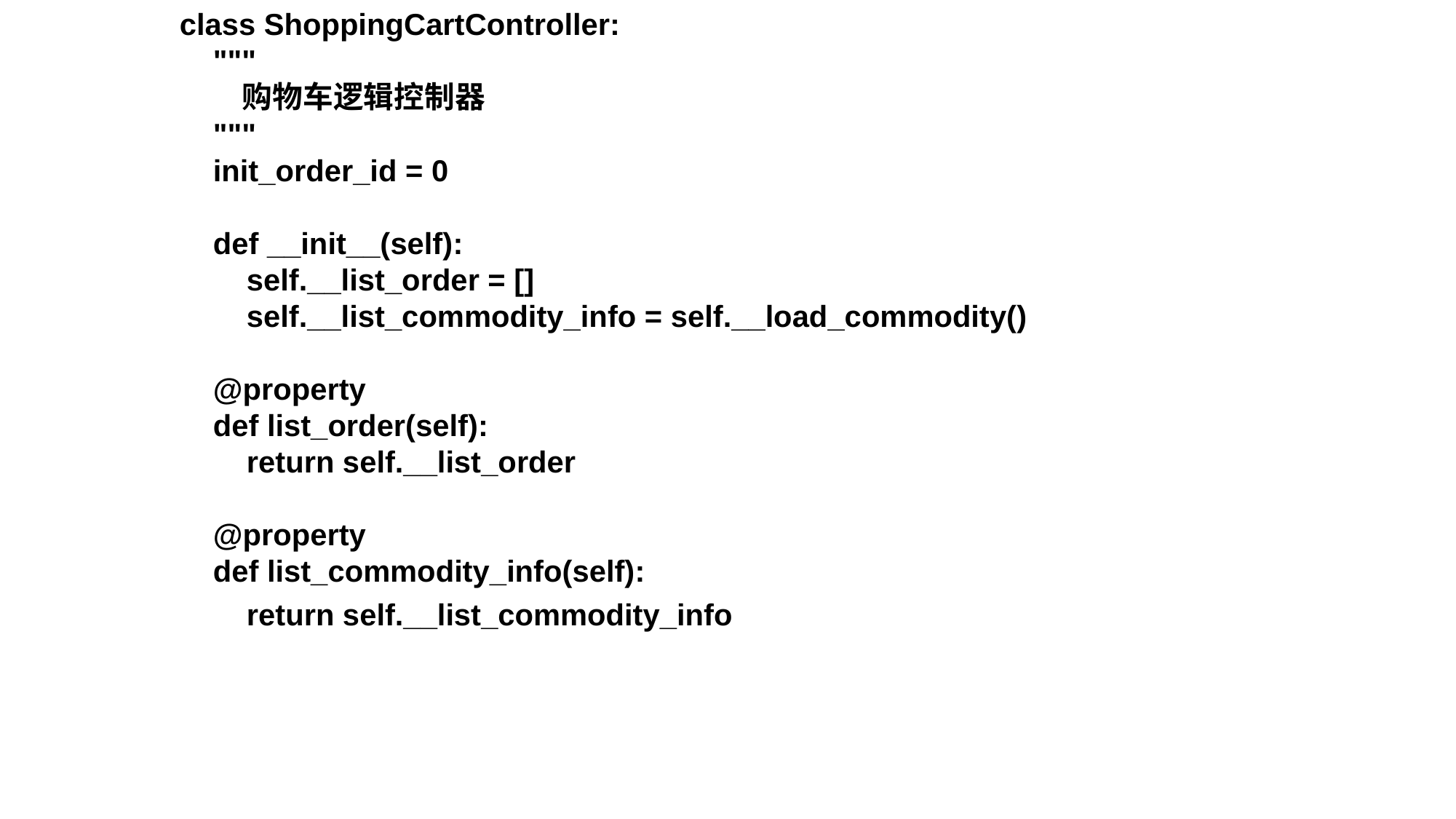

class ShoppingCartController:
    """
        购物车逻辑控制器
    """
    init_order_id = 0

    def __init__(self):
        self.__list_order = []
        self.__list_commodity_info = self.__load_commodity()

    @property
    def list_order(self):
        return self.__list_order

    @property
    def list_commodity_info(self):
        return self.__list_commodity_info